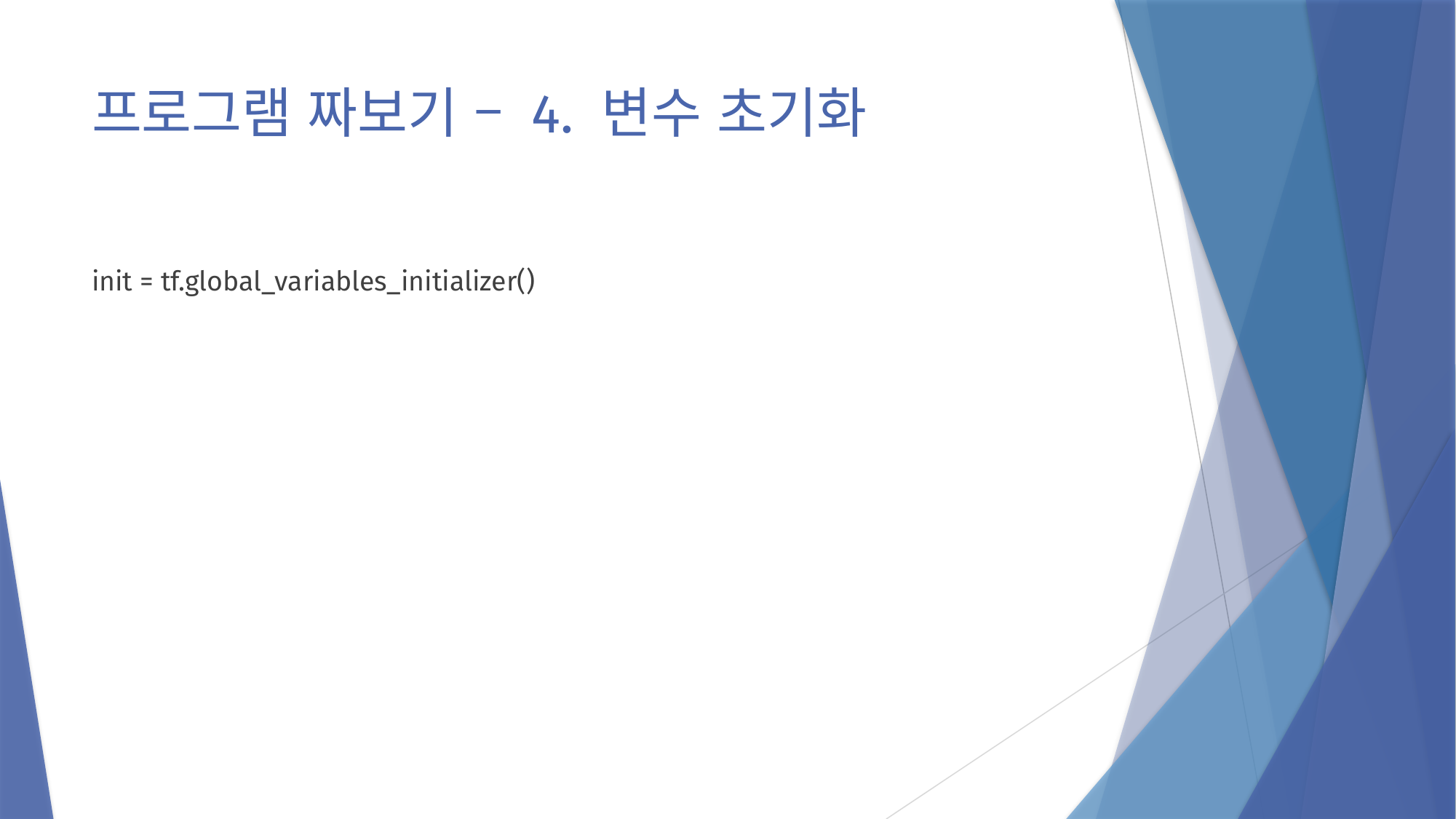

# 프로그램 짜보기 – 4. 변수 초기화
init = tf.global_variables_initializer()